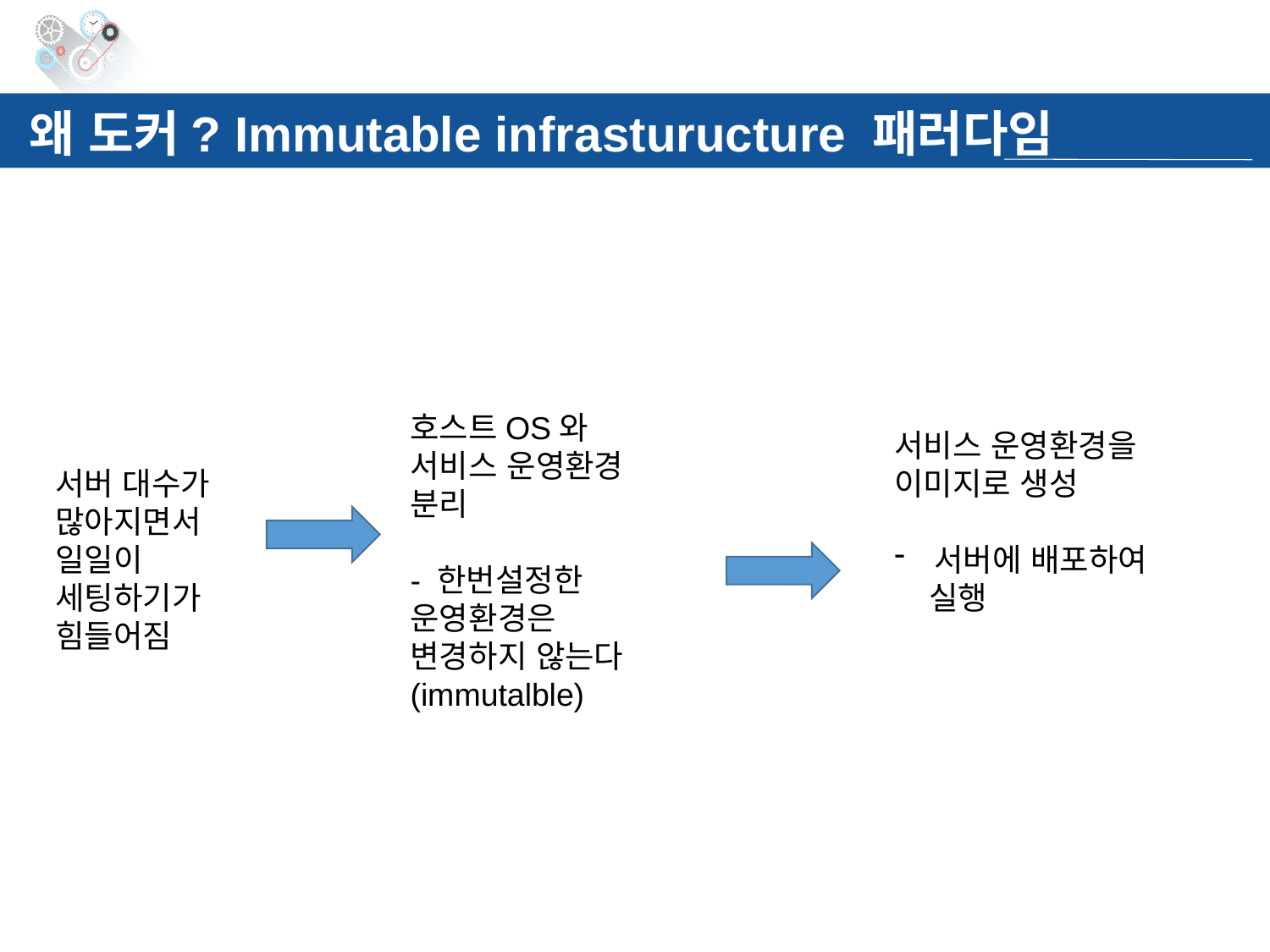

# 왜 도커? Immutable infrasturucture 패러다임
호스트OS와 서비스 운영환경 분리

- 한번설정한 운영환경은 변경하지 않는다 (immutalble)
서비스 운영환경을 이미지로 생성

서버에 배포하여
   실행
서버 대수가 많아지면서 일일이 세팅하기가 힘들어짐